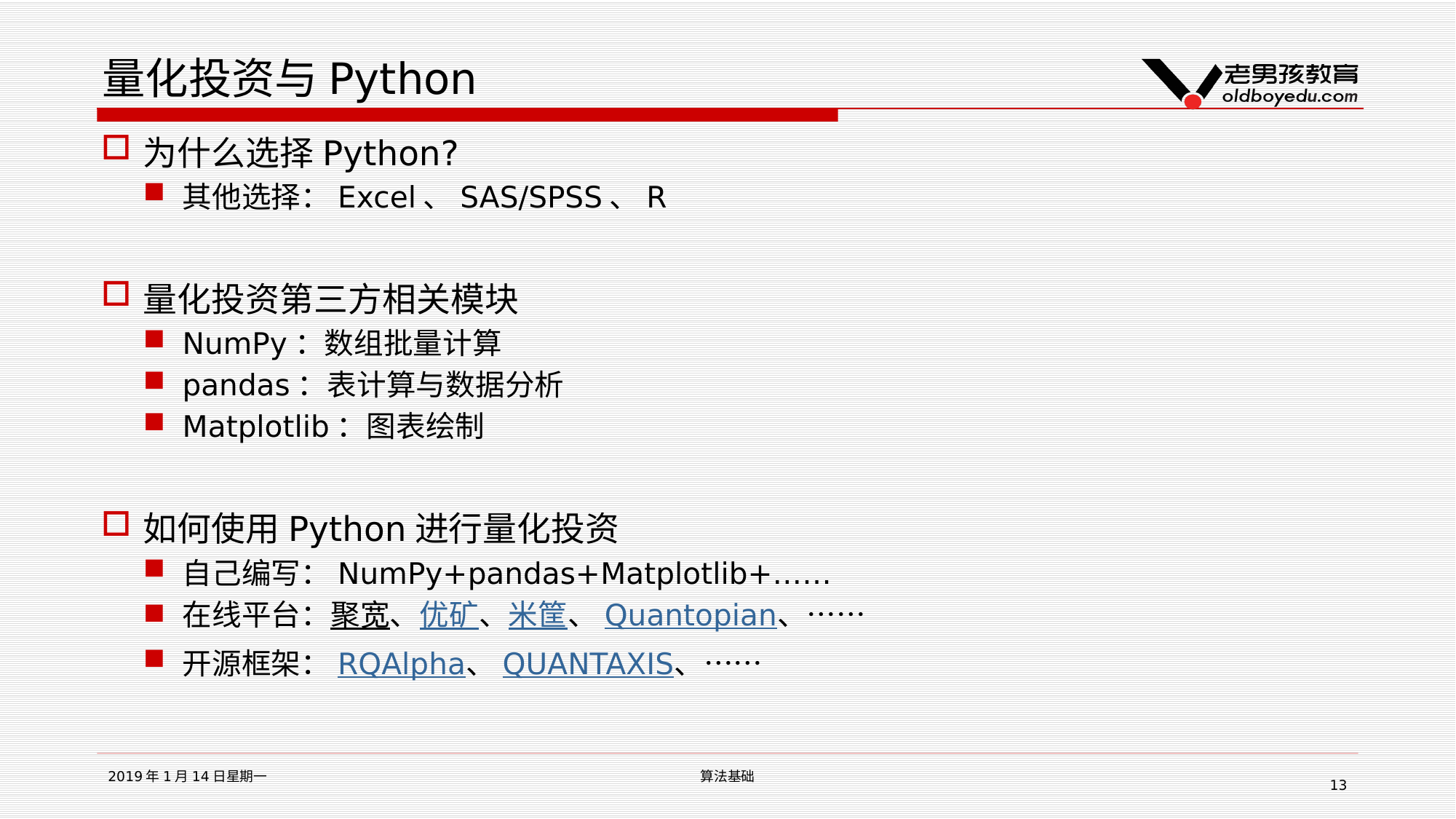

# 量化投资与Python
为什么选择Python?
其他选择：Excel、SAS/SPSS、R

量化投资第三方相关模块
NumPy：数组批量计算
pandas：表计算与数据分析
Matplotlib：图表绘制

如何使用Python进行量化投资
自己编写：NumPy+pandas+Matplotlib+……
在线平台：聚宽、优矿、米筐、Quantopian、……
开源框架：RQAlpha、QUANTAXIS、……
2019年1月14日星期一
算法基础
13